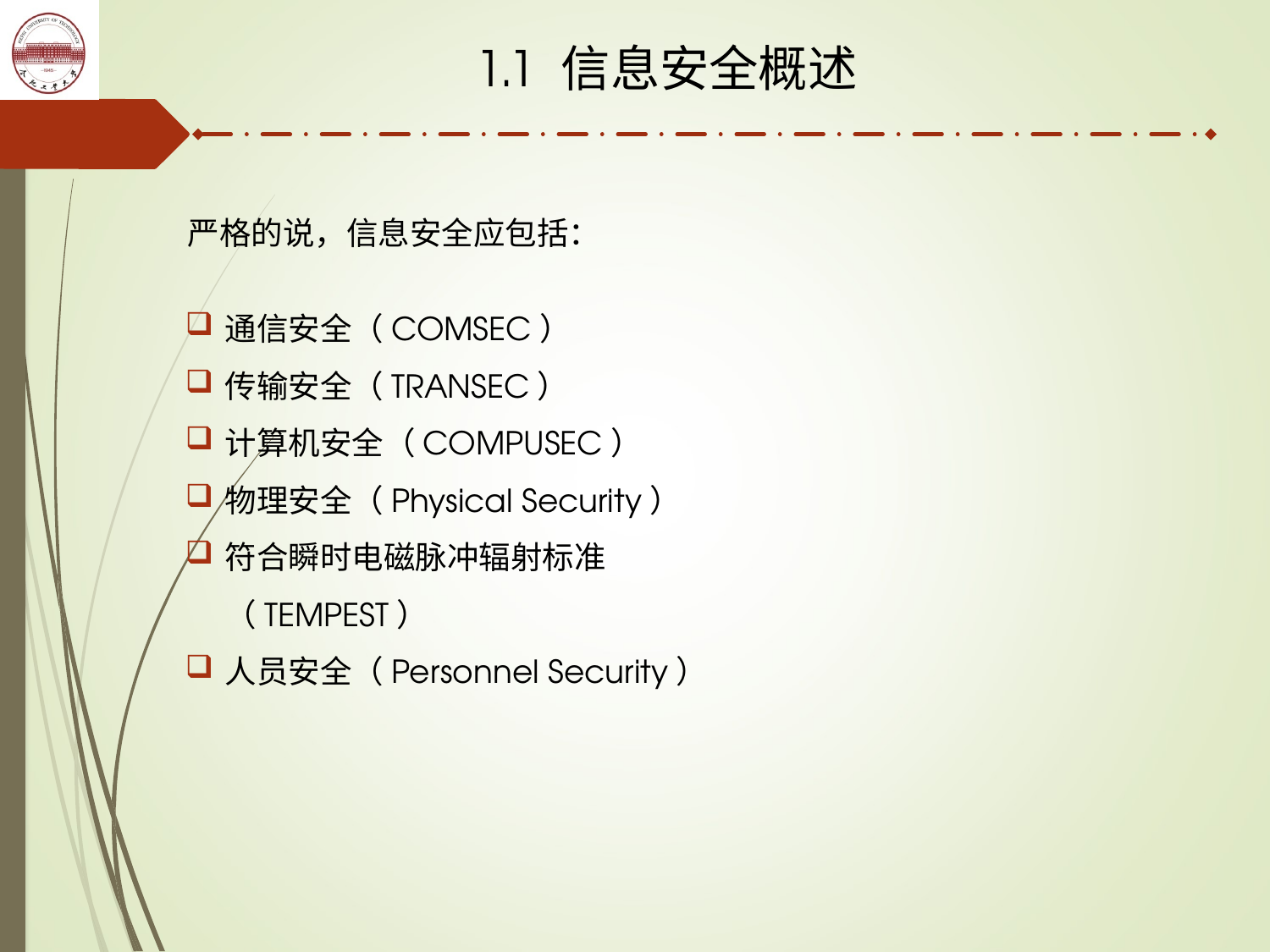

1.1 信息安全概述
严格的说，信息安全应包括：
通信安全（COMSEC）
传输安全（TRANSEC）
计算机安全（COMPUSEC）
物理安全（Physical Security）
符合瞬时电磁脉冲辐射标准（TEMPEST）
人员安全（Personnel Security）